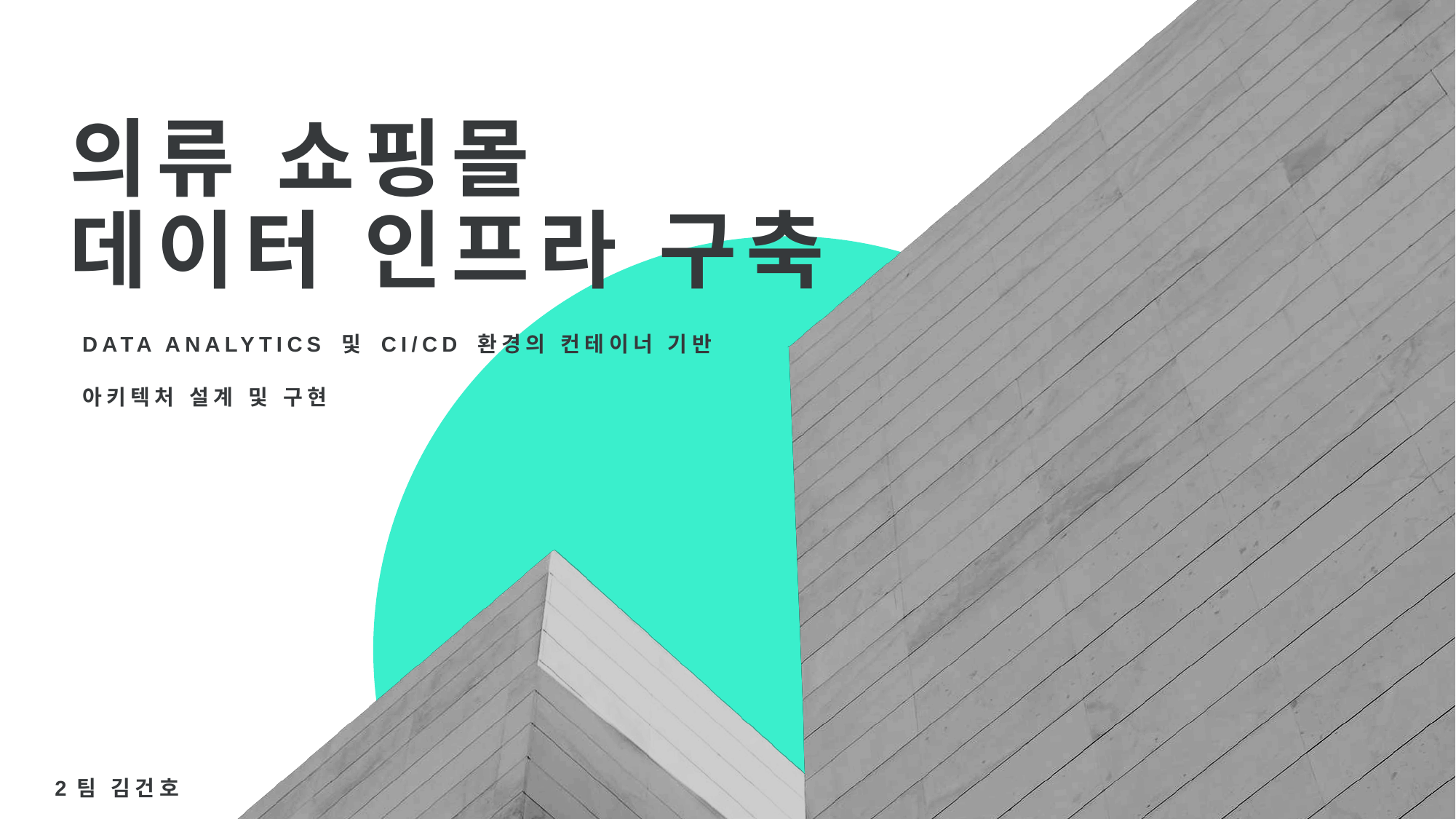

# 의류 쇼핑몰 데이터 인프라 구축
Data Analytics 및 ci/cd 환경의 컨테이너 기반
아키텍처 설계 및 구현
2팀 김건호